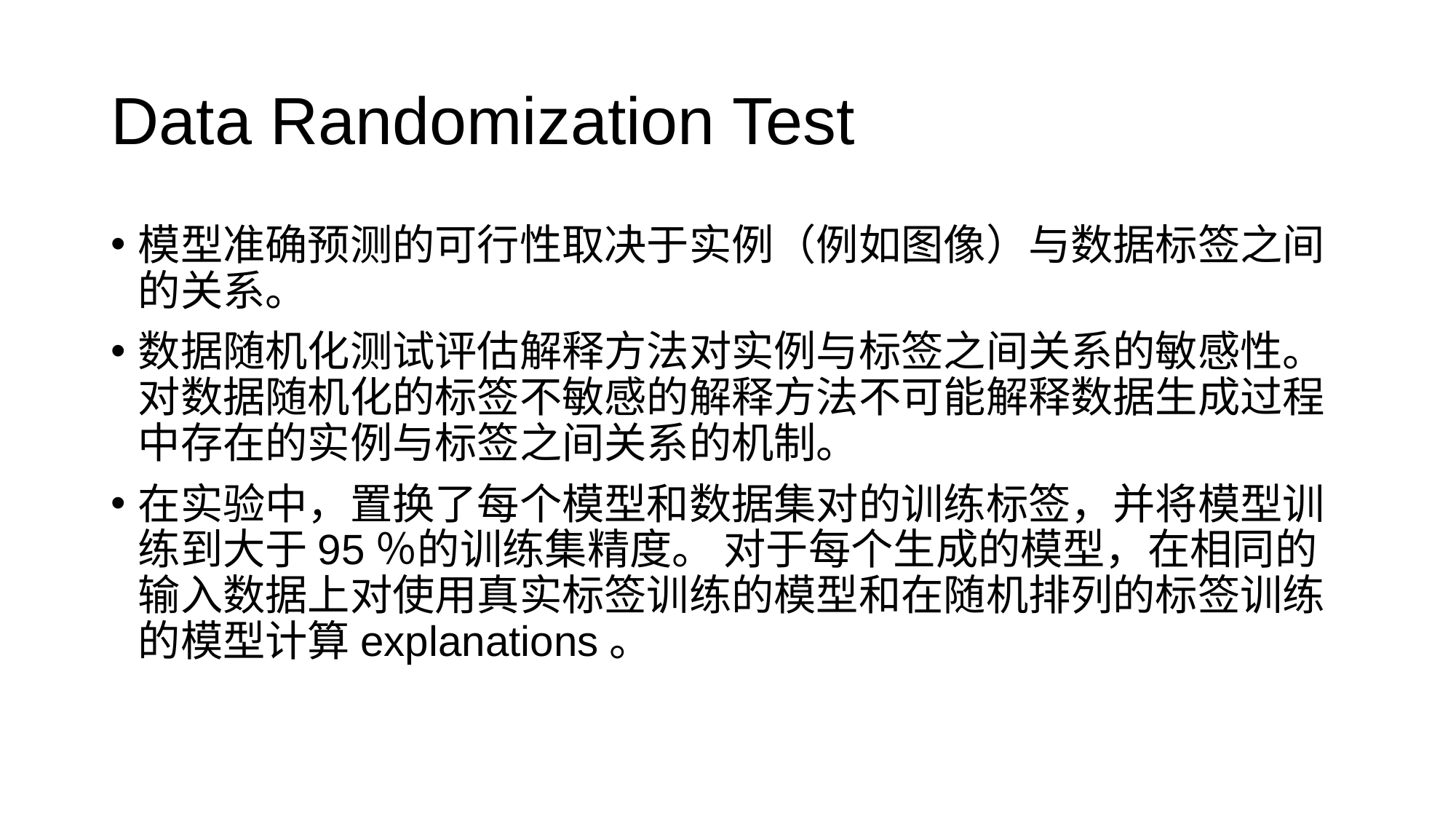

# Data Randomization Test
模型准确预测的可行性取决于实例（例如图像）与数据标签之间的关系。
数据随机化测试评估解释方法对实例与标签之间关系的敏感性。 对数据随机化的标签不敏感的解释方法不可能解释数据生成过程中存在的实例与标签之间关系的机制。
在实验中，置换了每个模型和数据集对的训练标签，并将模型训练到大于95％的训练集精度。 对于每个生成的模型，在相同的输入数据上对使用真实标签训练的模型和在随机排列的标签训练的模型计算explanations。